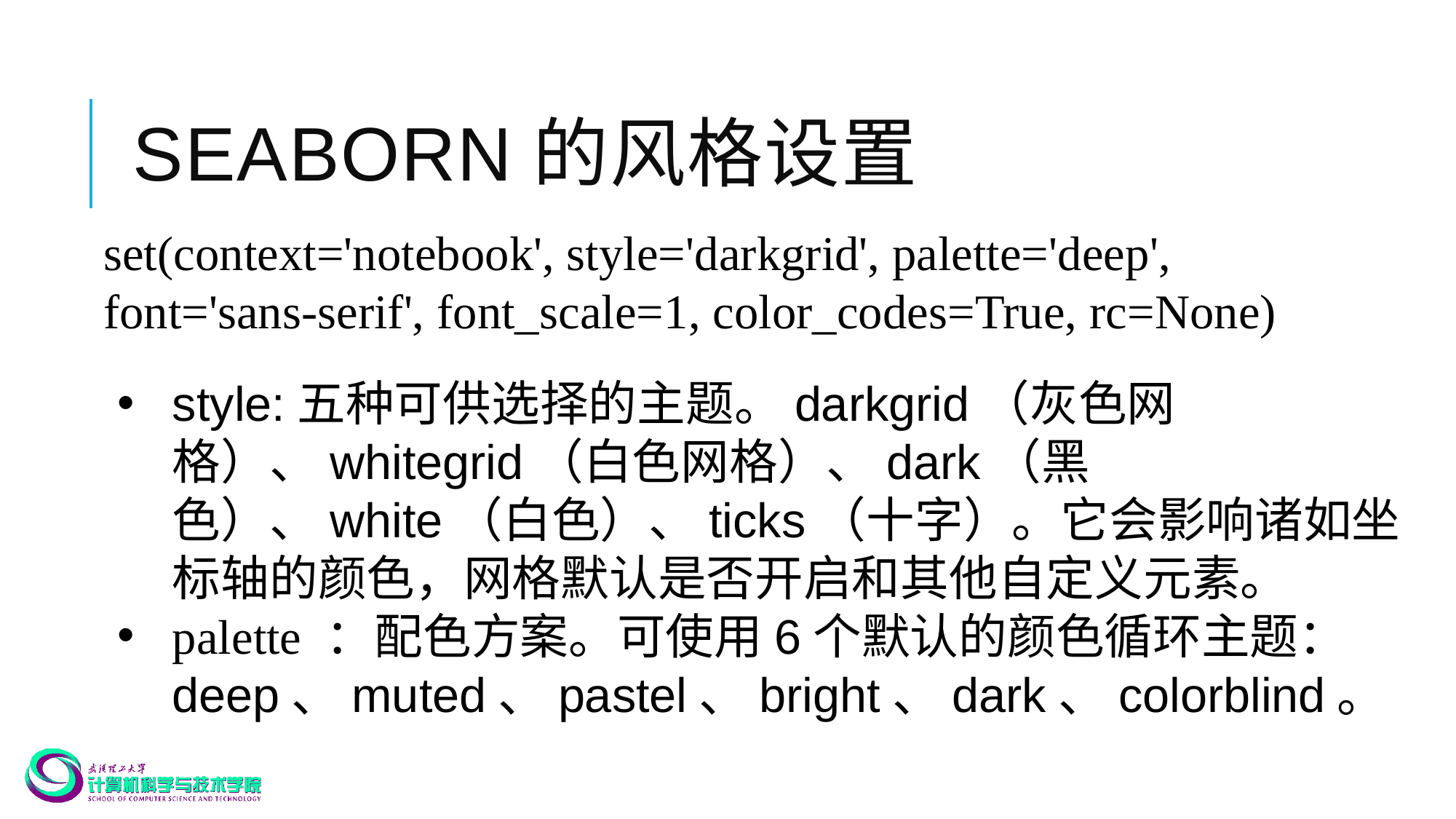

# Seaborn的风格设置
set(context='notebook', style='darkgrid', palette='deep', font='sans-serif', font_scale=1, color_codes=True, rc=None)
style:五种可供选择的主题。darkgrid（灰色网格）、whitegrid（白色网格）、dark（黑色）、white（白色）、ticks（十字）。它会影响诸如坐标轴的颜色，网格默认是否开启和其他自定义元素。
palette ：配色方案。可使用6个默认的颜色循环主题：deep、muted、pastel、bright、dark、colorblind。